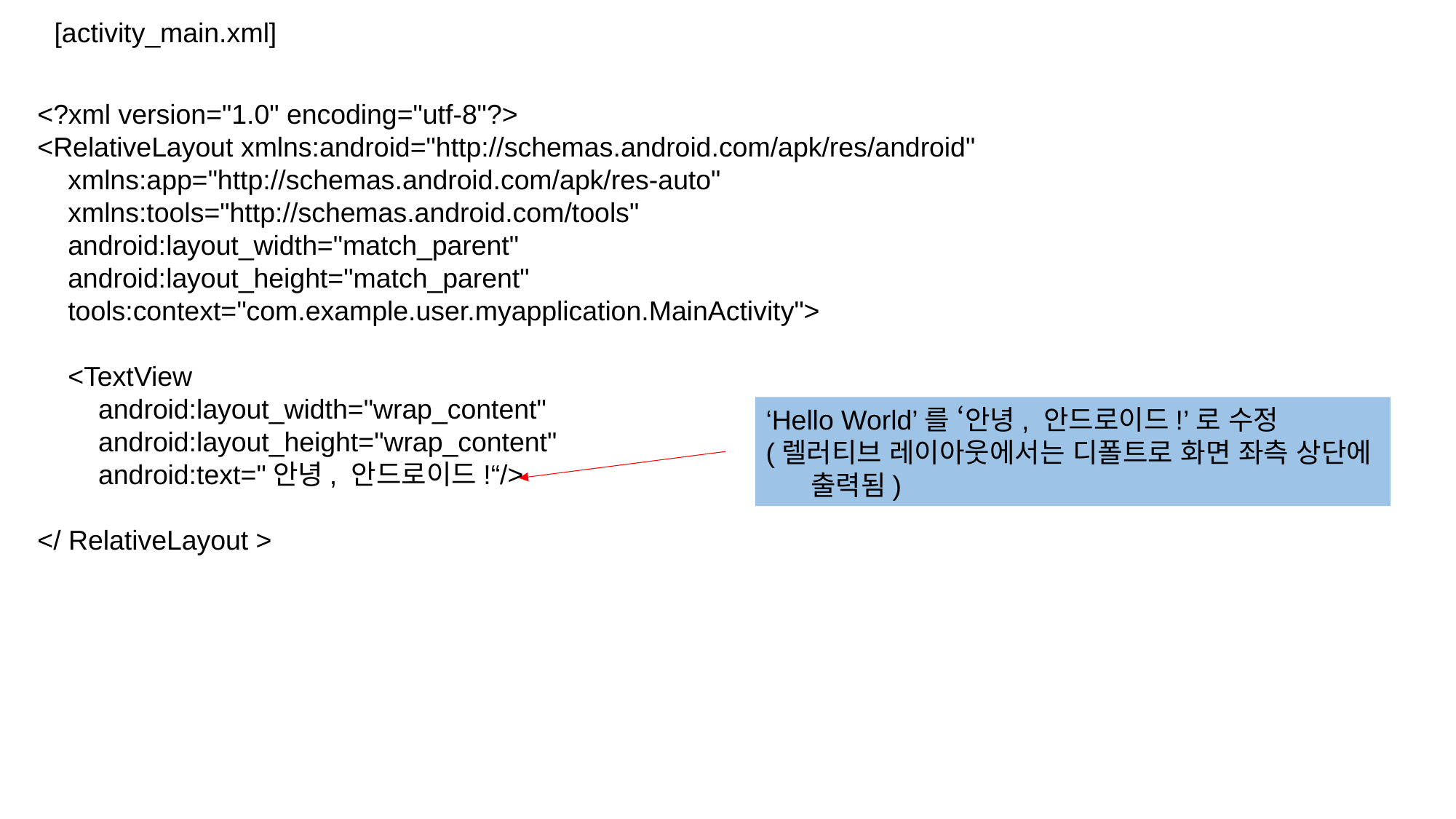

[activity_main.xml]
<?xml version="1.0" encoding="utf-8"?>
<RelativeLayout xmlns:android="http://schemas.android.com/apk/res/android"
    xmlns:app="http://schemas.android.com/apk/res-auto"
    xmlns:tools="http://schemas.android.com/tools"
    android:layout_width="match_parent"
    android:layout_height="match_parent"
    tools:context="com.example.user.myapplication.MainActivity">

    <TextView
        android:layout_width="wrap_content"
        android:layout_height="wrap_content"
        android:text="안녕, 안드로이드!“/>

</ RelativeLayout >
‘Hello World’를 ‘안녕, 안드로이드!’로 수정
(렐러티브 레이아웃에서는 디폴트로 화면 좌측 상단에
     출력됨)